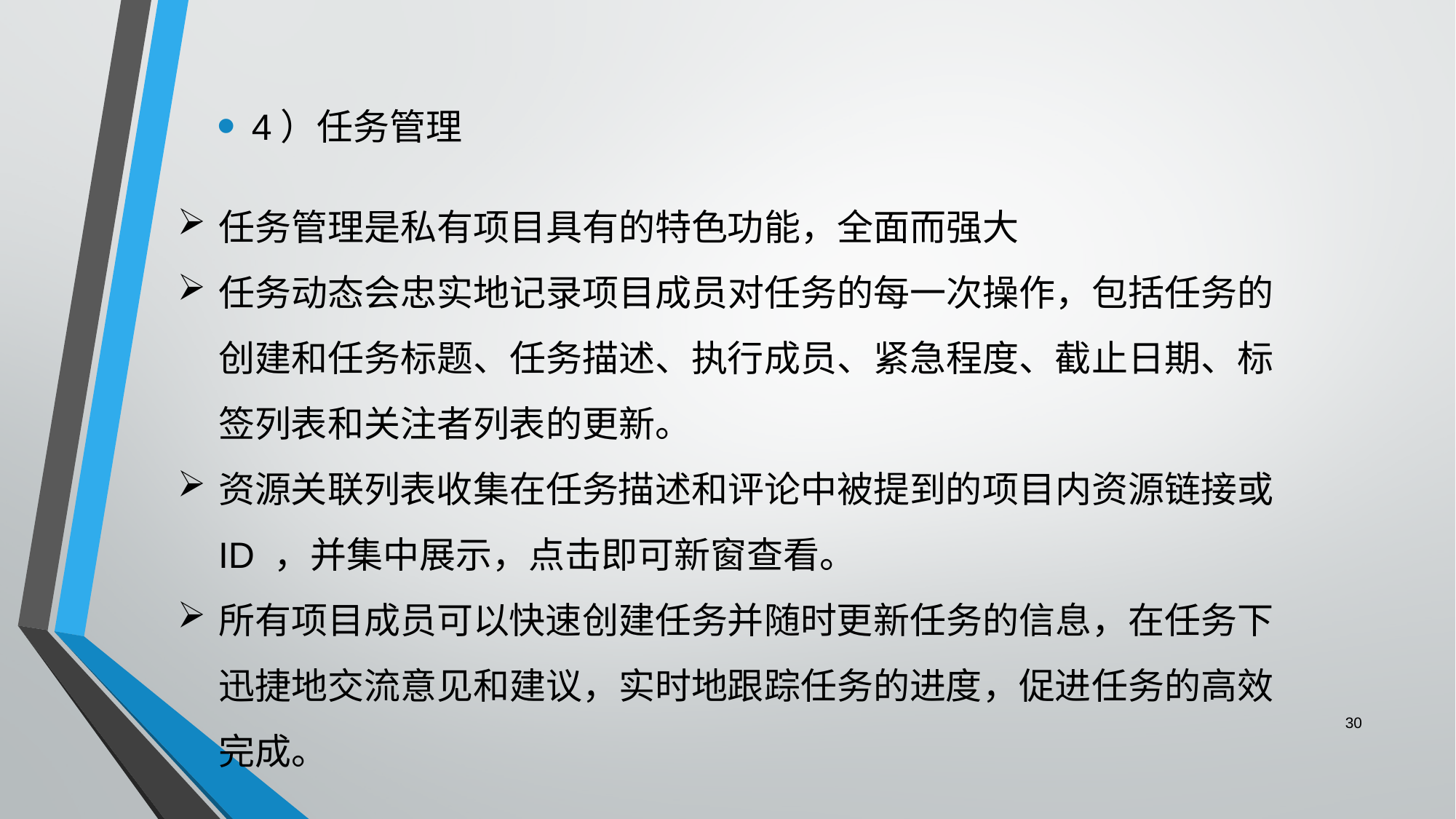

4）任务管理
任务管理是私有项目具有的特色功能，全面而强大
任务动态会忠实地记录项目成员对任务的每一次操作，包括任务的创建和任务标题、任务描述、执行成员、紧急程度、截止日期、标签列表和关注者列表的更新。
资源关联列表收集在任务描述和评论中被提到的项目内资源链接或 ID ，并集中展示，点击即可新窗查看。
所有项目成员可以快速创建任务并随时更新任务的信息，在任务下迅捷地交流意见和建议，实时地跟踪任务的进度，促进任务的高效完成。
30